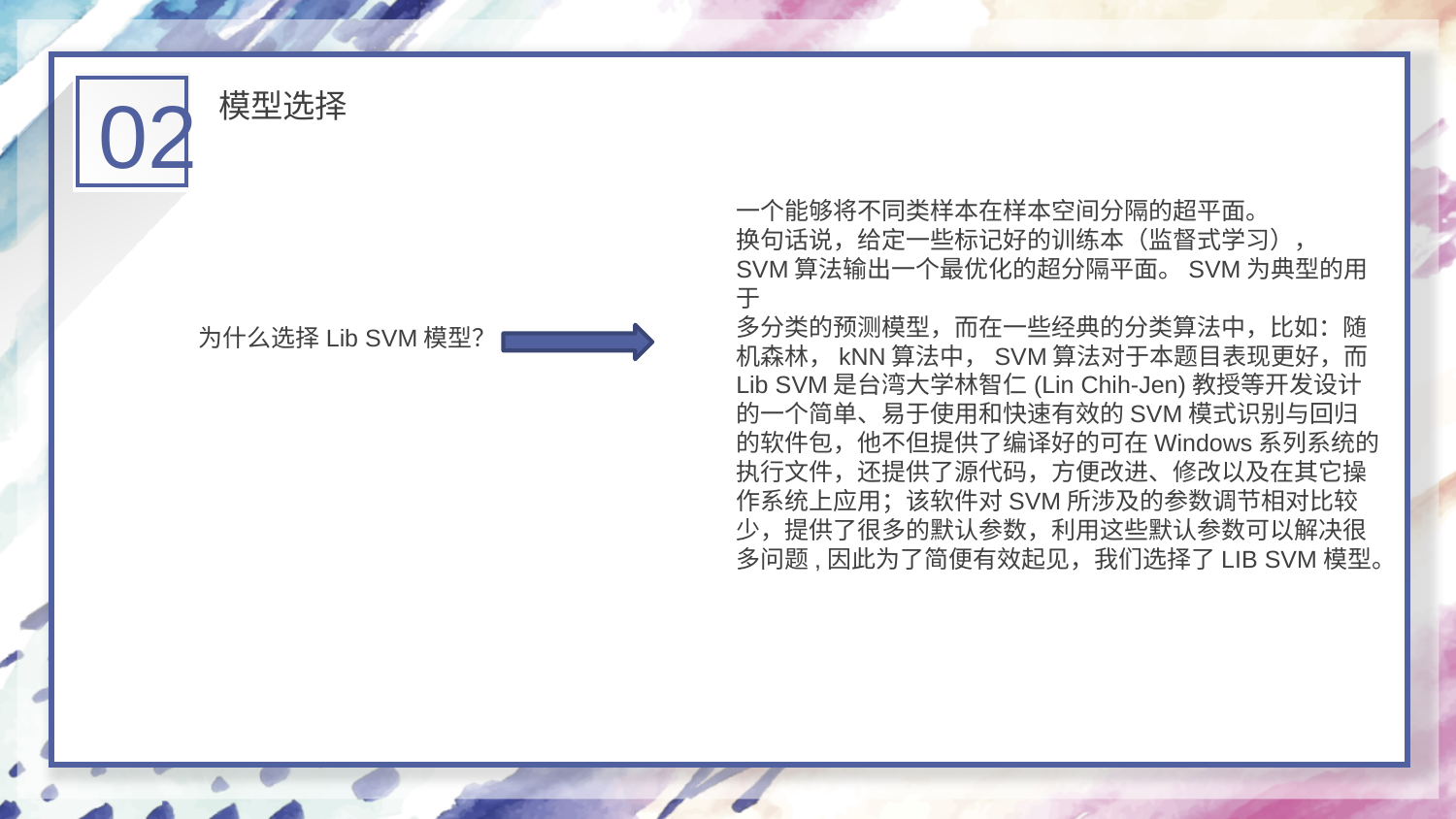

02
模型选择
一个能够将不同类样本在样本空间分隔的超平面。
换句话说，给定一些标记好的训练本（监督式学习），
SVM算法输出一个最优化的超分隔平面。SVM为典型的用于
多分类的预测模型，而在一些经典的分类算法中，比如：随机森林，kNN算法中，SVM算法对于本题目表现更好，而Lib SVM是台湾大学林智仁(Lin Chih-Jen)教授等开发设计的一个简单、易于使用和快速有效的SVM模式识别与回归的软件包，他不但提供了编译好的可在Windows系列系统的执行文件，还提供了源代码，方便改进、修改以及在其它操作系统上应用；该软件对SVM所涉及的参数调节相对比较少，提供了很多的默认参数，利用这些默认参数可以解决很多问题,因此为了简便有效起见，我们选择了LIB SVM模型。

为什么选择Lib SVM模型？